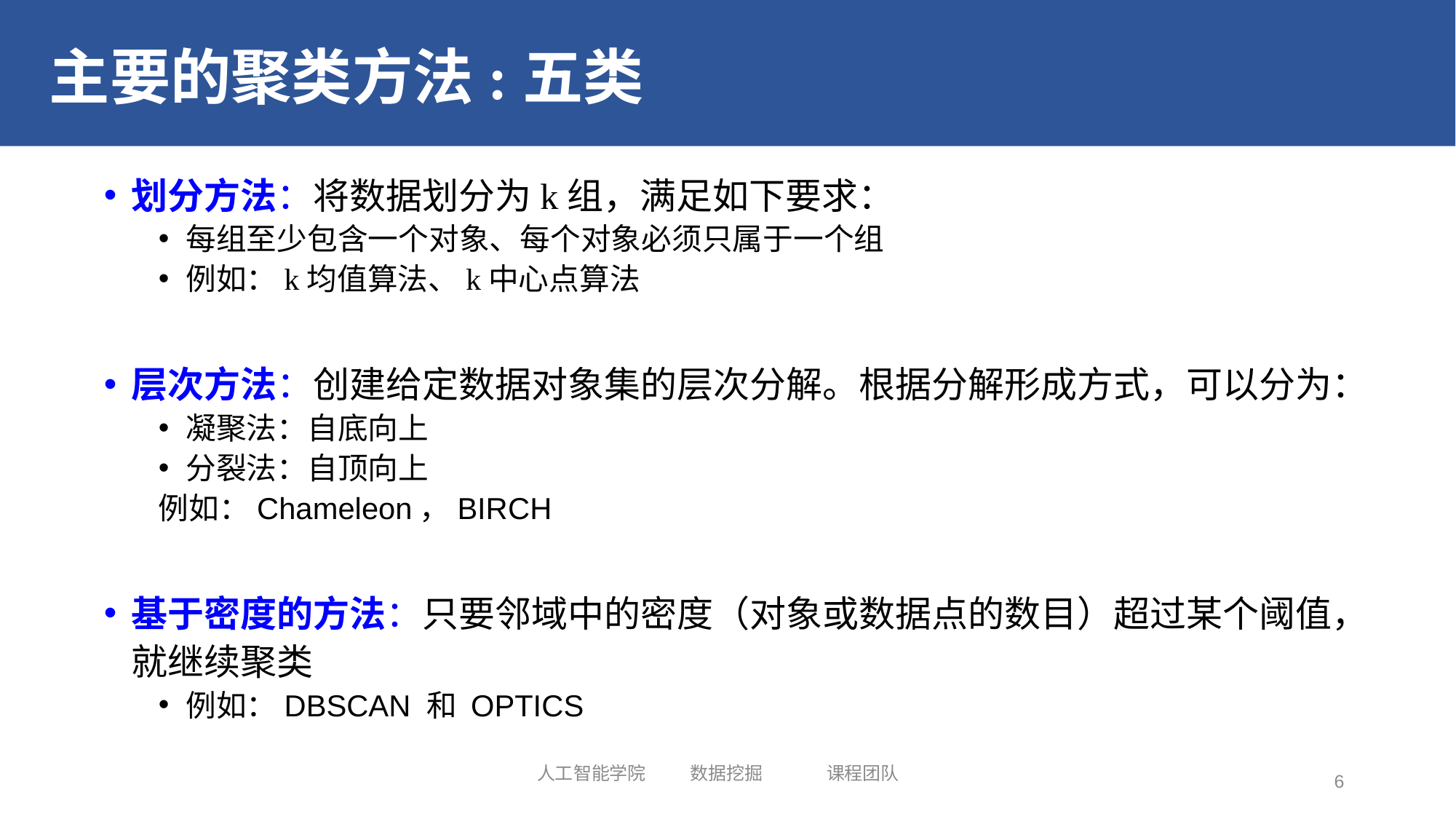

# 主要的聚类方法:五类
划分方法：将数据划分为k组，满足如下要求：
每组至少包含一个对象、每个对象必须只属于一个组
例如：k均值算法、k中心点算法

层次方法：创建给定数据对象集的层次分解。根据分解形成方式，可以分为：
凝聚法：自底向上
分裂法：自顶向上
例如：Chameleon，BIRCH

基于密度的方法：只要邻域中的密度（对象或数据点的数目）超过某个阈值，就继续聚类
例如：DBSCAN 和 OPTICS
人工智能学院           数据挖掘                课程团队
6